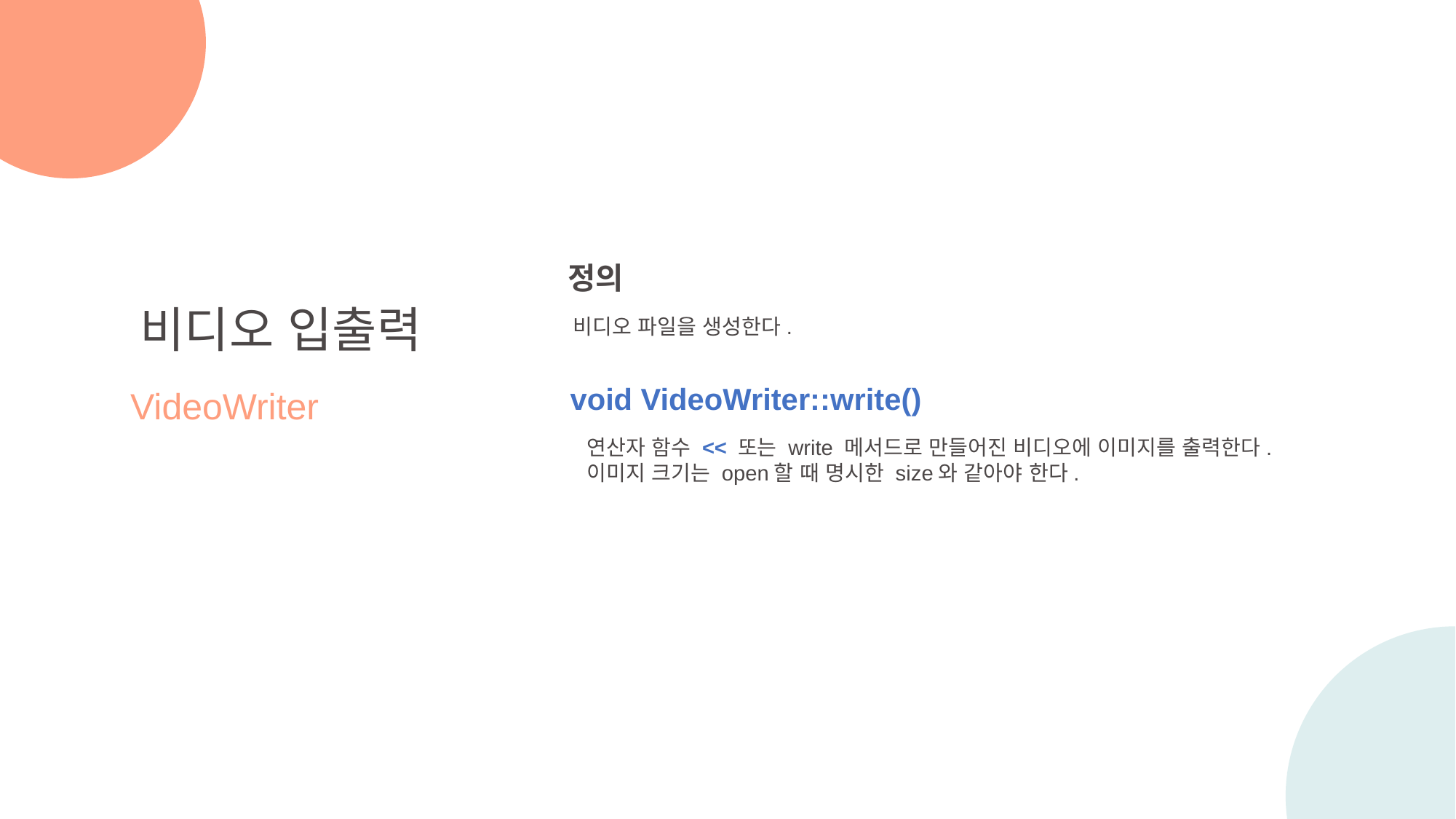

정의
비디오 파일을 생성한다.
비디오 입출력
VideoWriter
void VideoWriter::write()
연산자 함수 << 또는 write 메서드로 만들어진 비디오에 이미지를 출력한다.
이미지 크기는 open할 때 명시한 size와 같아야 한다.